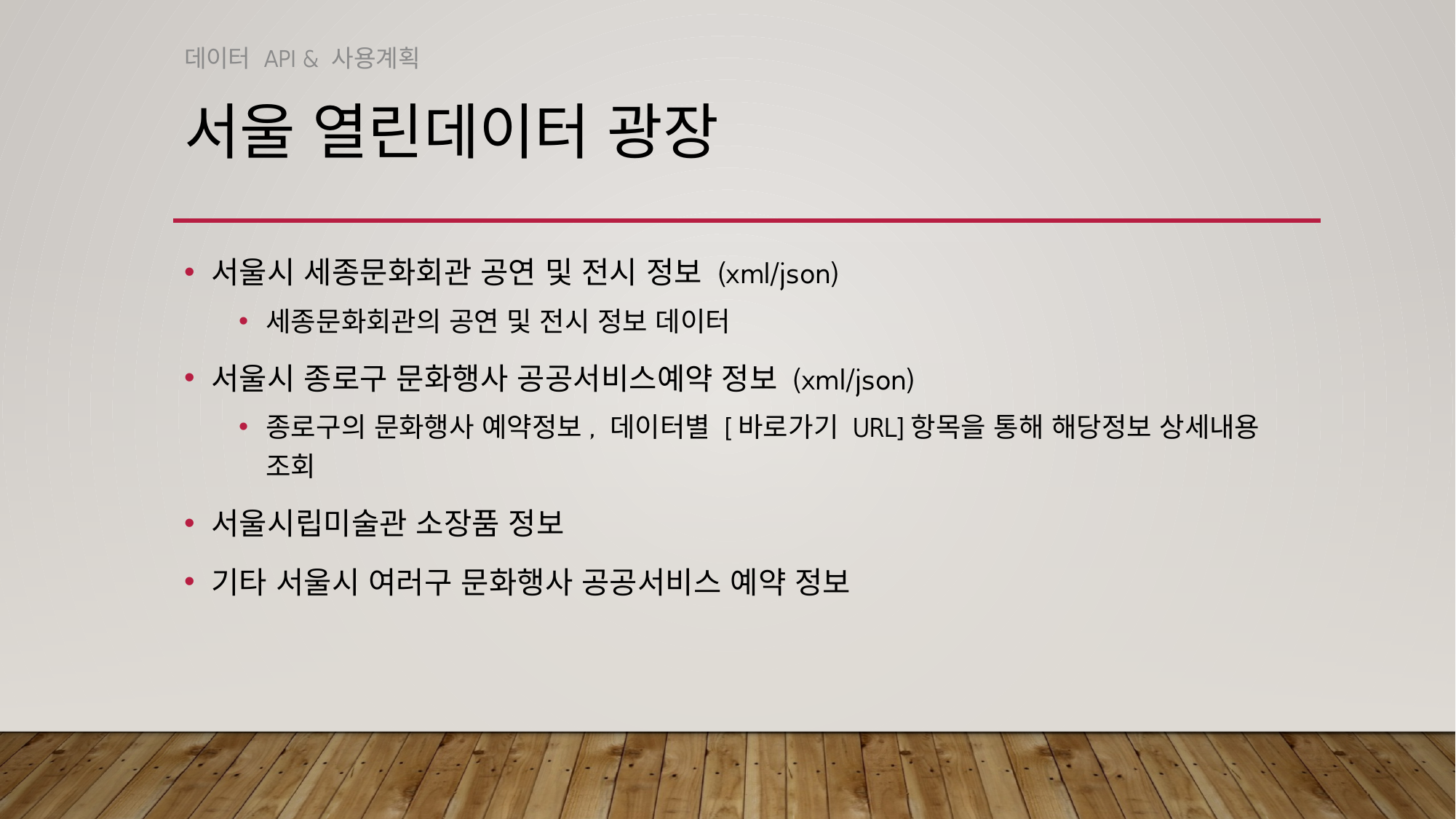

데이터 API & 사용계획
# 서울 열린데이터 광장
서울시 세종문화회관 공연 및 전시 정보 (xml/json)
세종문화회관의 공연 및 전시 정보 데이터
서울시 종로구 문화행사 공공서비스예약 정보 (xml/json)
종로구의 문화행사 예약정보, 데이터별 [바로가기 URL]항목을 통해 해당정보 상세내용 조회
서울시립미술관 소장품 정보
기타 서울시 여러구 문화행사 공공서비스 예약 정보